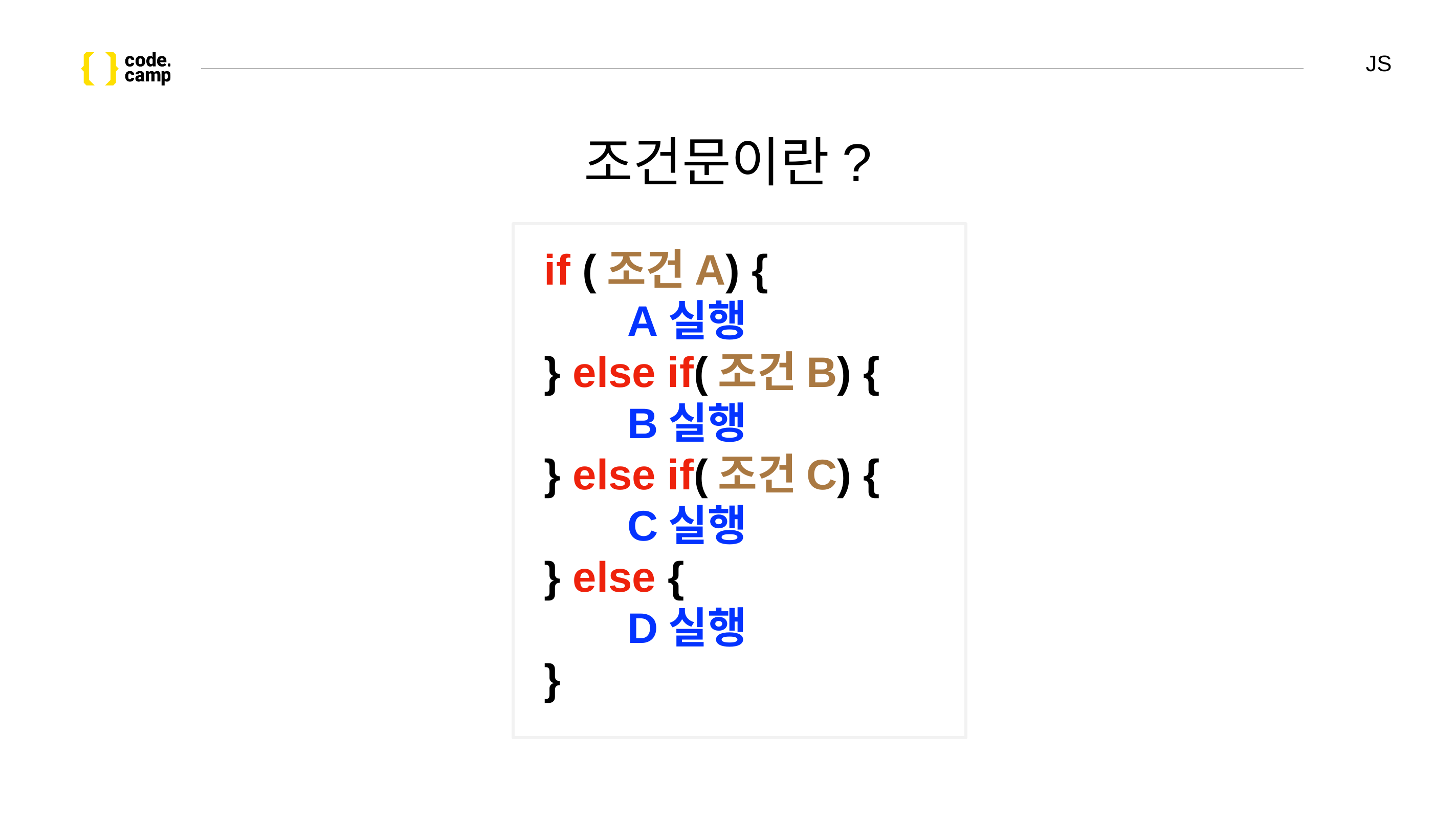

# JS

조건문이란?

if (조건A) {
       A실행
} else if(조건B) {
       B실행
} else if(조건C) {
       C실행
} else {
       D실행
}